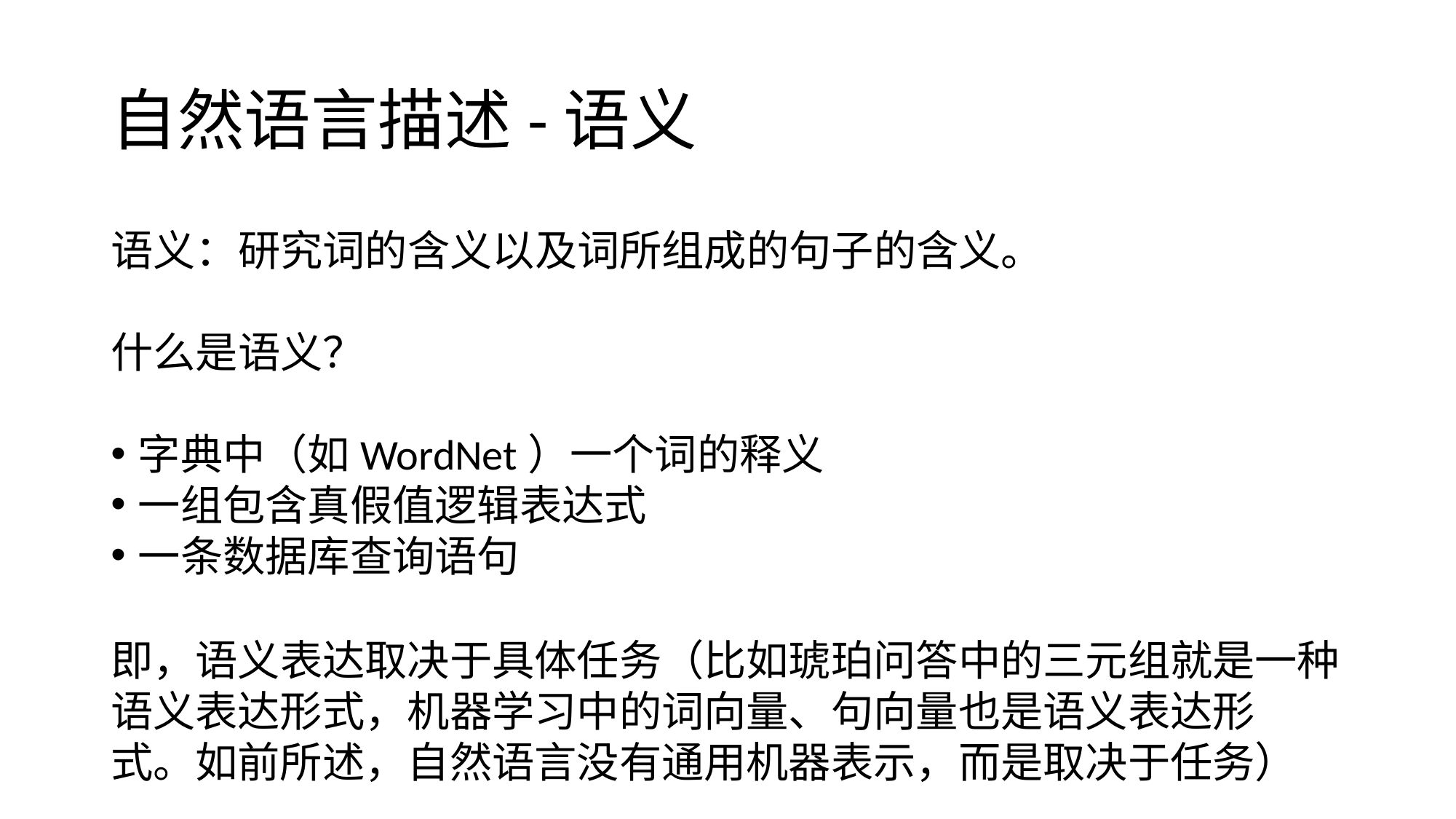

# 自然语言描述-语义
语义：研究词的含义以及词所组成的句子的含义。

什么是语义？

字典中（如WordNet）一个词的释义
一组包含真假值逻辑表达式
一条数据库查询语句

即，语义表达取决于具体任务（比如琥珀问答中的三元组就是一种
语义表达形式，机器学习中的词向量、句向量也是语义表达形
式。如前所述，自然语言没有通用机器表示，而是取决于任务）